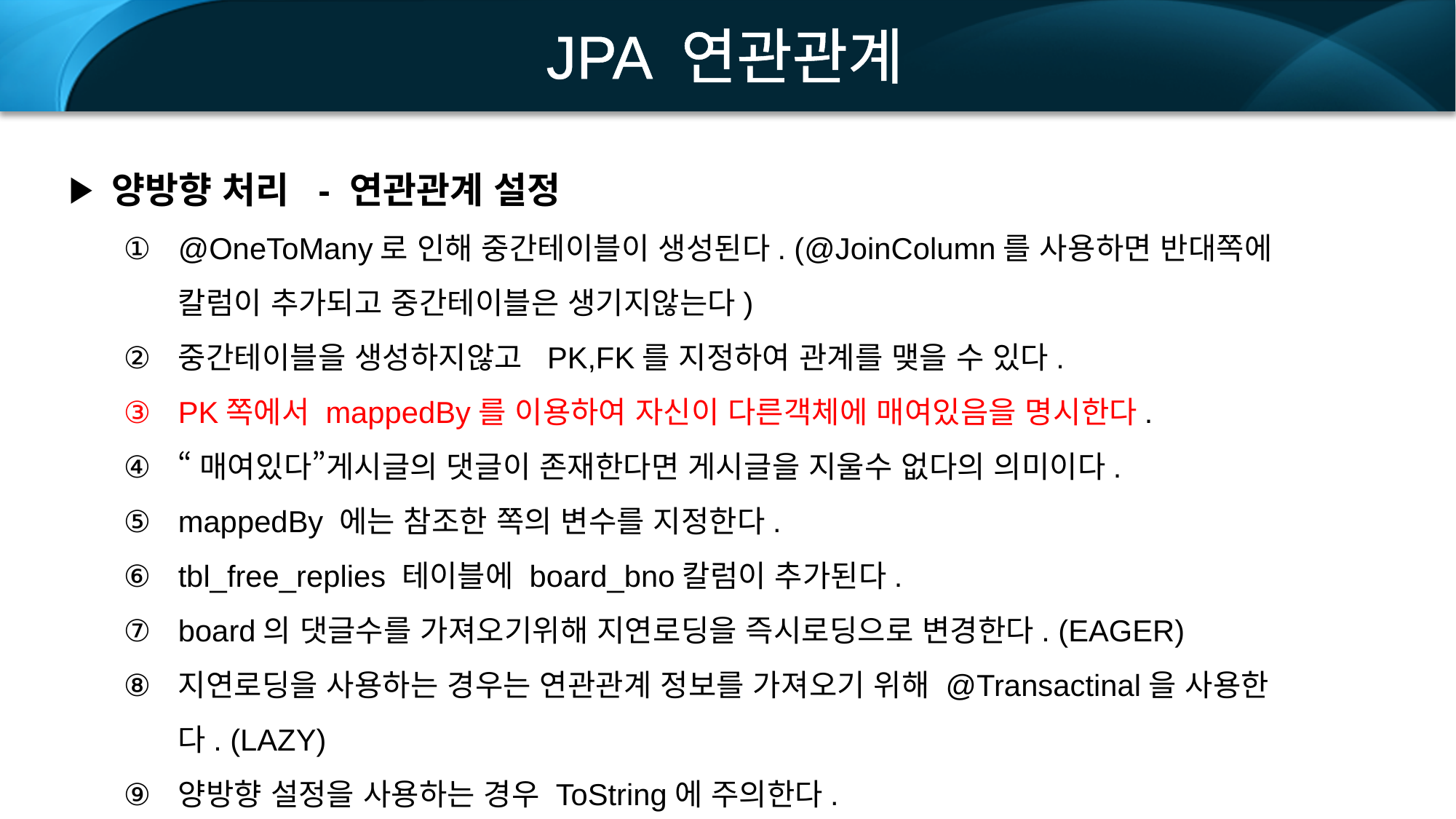

JPA 연관관계
양방향 처리  - 연관관계 설정
@OneToMany로 인해 중간테이블이 생성된다. (@JoinColumn를 사용하면 반대쪽에 칼럼이 추가되고 중간테이블은 생기지않는다)
중간테이블을 생성하지않고  PK,FK를 지정하여 관계를 맺을 수 있다.
PK쪽에서 mappedBy를 이용하여 자신이 다른객체에 매여있음을 명시한다.
“매여있다”게시글의 댓글이 존재한다면 게시글을 지울수 없다의 의미이다.
mappedBy 에는 참조한 쪽의 변수를 지정한다.
tbl_free_replies 테이블에 board_bno칼럼이 추가된다.
board의 댓글수를 가져오기위해 지연로딩을 즉시로딩으로 변경한다. (EAGER)
지연로딩을 사용하는 경우는 연관관계 정보를 가져오기 위해 @Transactinal을 사용한다. (LAZY)
양방향 설정을 사용하는 경우 ToString에 주의한다.